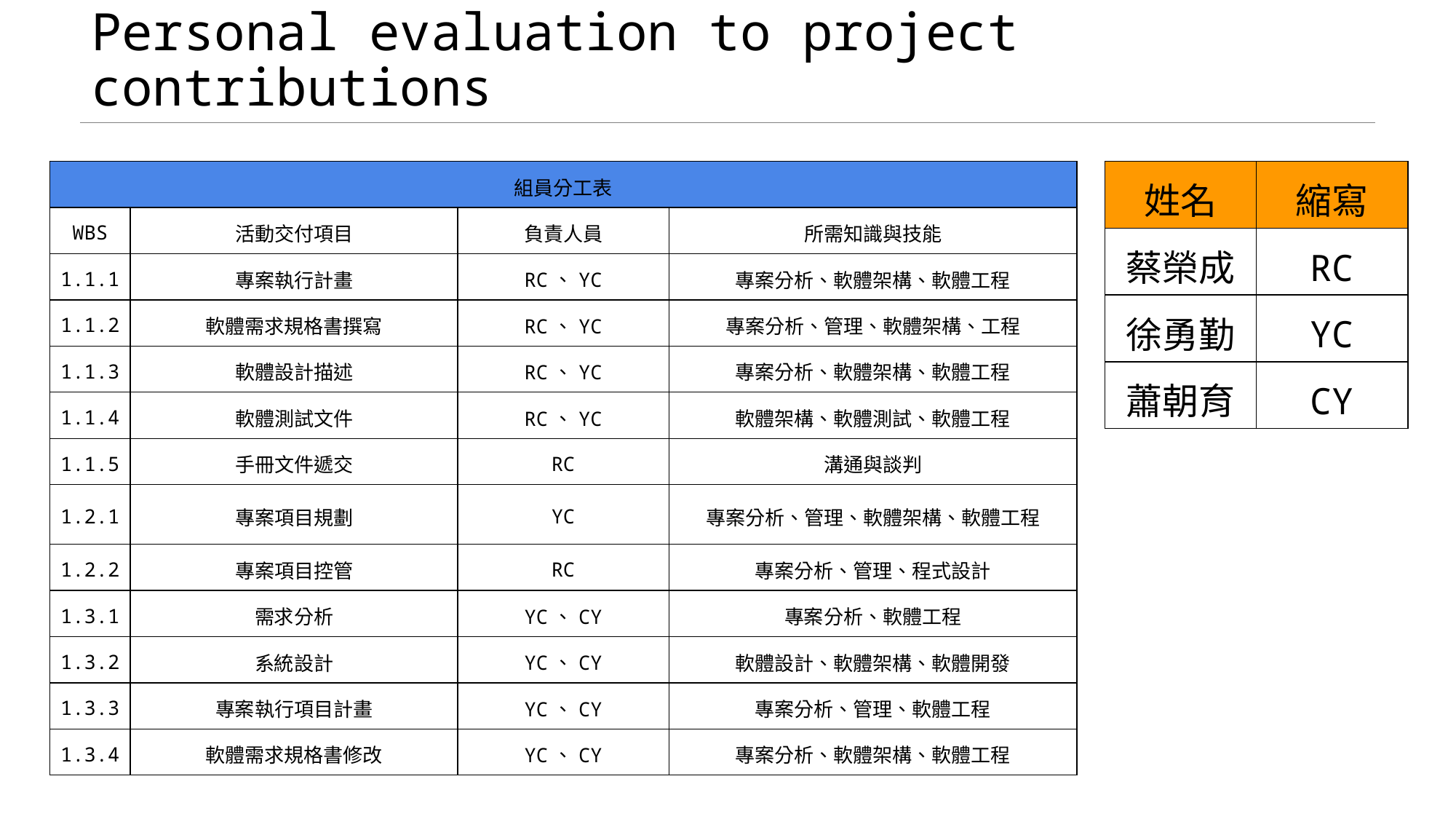

# Personal evaluation to project contributions
| 組員分工表 |  |  |  |
| --- | --- | --- | --- |
| WBS | 活動交付項目 | 負責人員 | 所需知識與技能 |
| 1.1.1 | 專案執行計畫 | RC、YC | 專案分析、軟體架構、軟體工程 |
| 1.1.2 | 軟體需求規格書撰寫 | RC、YC | 專案分析、管理、軟體架構、工程 |
| 1.1.3 | 軟體設計描述 | RC、YC | 專案分析、軟體架構、軟體工程 |
| 1.1.4 | 軟體測試文件 | RC、YC | 軟體架構、軟體測試、軟體工程 |
| 1.1.5 | 手冊文件遞交 | RC | 溝通與談判 |
| 1.2.1 | 專案項目規劃 | YC | 專案分析、管理、軟體架構、軟體工程 |
| 1.2.2 | 專案項目控管 | RC | 專案分析、管理、程式設計 |
| 1.3.1 | 需求分析 | YC、CY | 專案分析、軟體工程 |
| 1.3.2 | 系統設計 | YC、CY | 軟體設計、軟體架構、軟體開發 |
| 1.3.3 | 專案執行項目計畫 | YC、CY | 專案分析、管理、軟體工程 |
| 1.3.4 | 軟體需求規格書修改 | YC、CY | 專案分析、軟體架構、軟體工程 |
| 姓名 | 縮寫 |
| --- | --- |
| 蔡榮成 | RC |
| 徐勇勤 | YC |
| 蕭朝育 | CY |